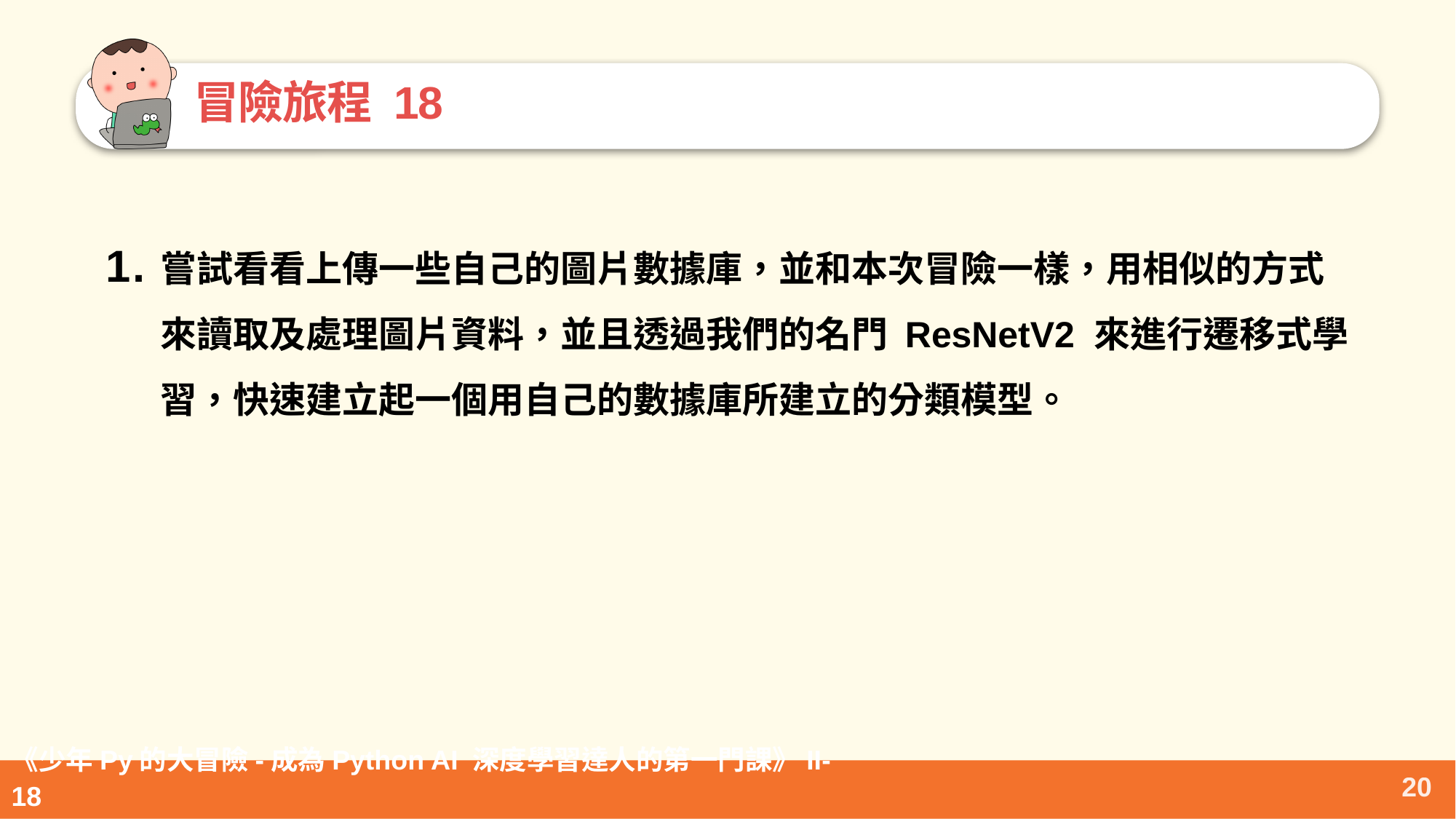

冒險旅程 18
嘗試看看上傳一些自己的圖片數據庫，並和本次冒險一樣，用相似的方式來讀取及處理圖片資料，並且透過我們的名門 ResNetV2 來進行遷移式學習，快速建立起一個用自己的數據庫所建立的分類模型。
20